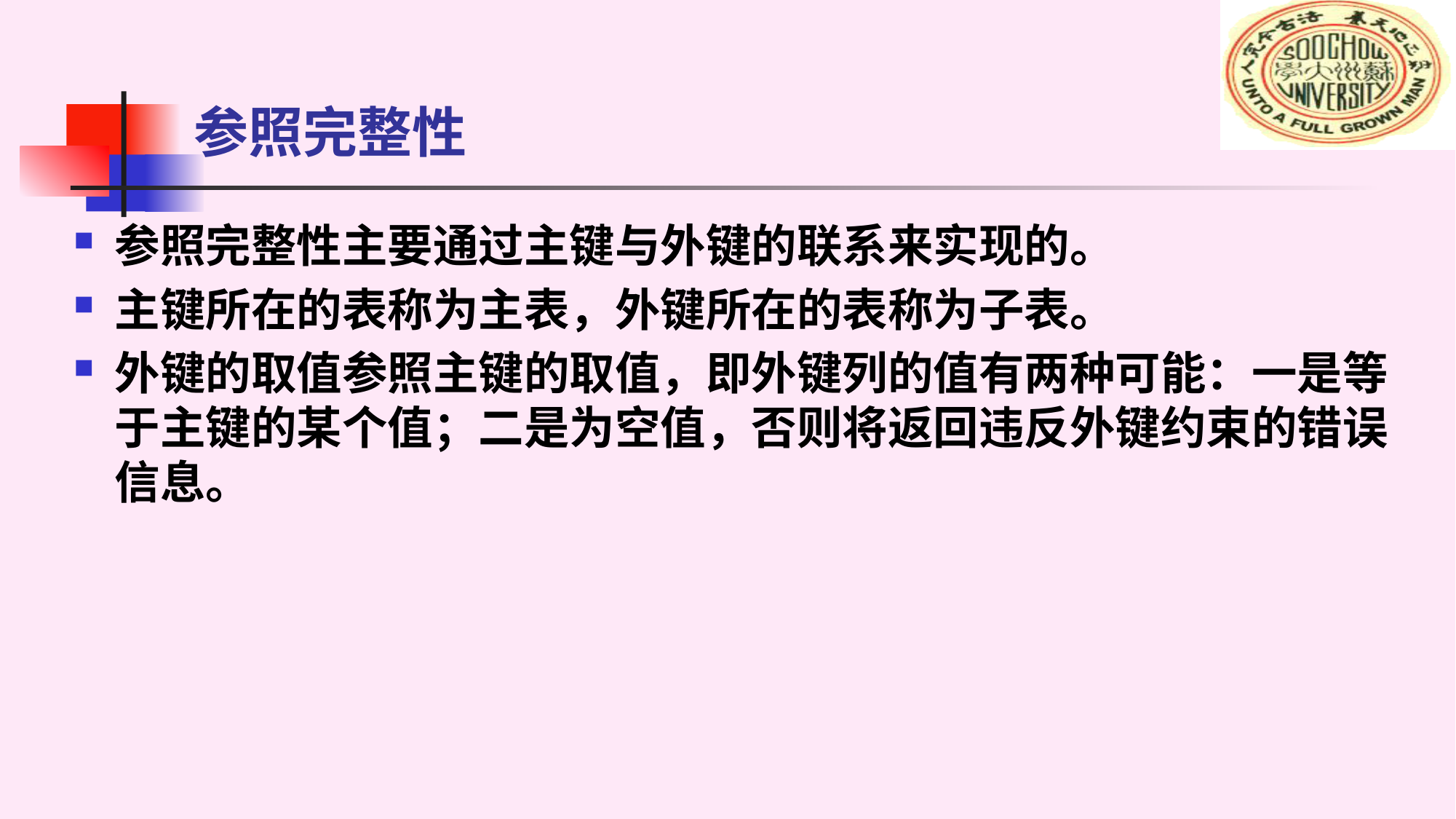

# 参照完整性
参照完整性主要通过主键与外键的联系来实现的。
主键所在的表称为主表，外键所在的表称为子表。
外键的取值参照主键的取值，即外键列的值有两种可能：一是等于主键的某个值；二是为空值，否则将返回违反外键约束的错误信息。